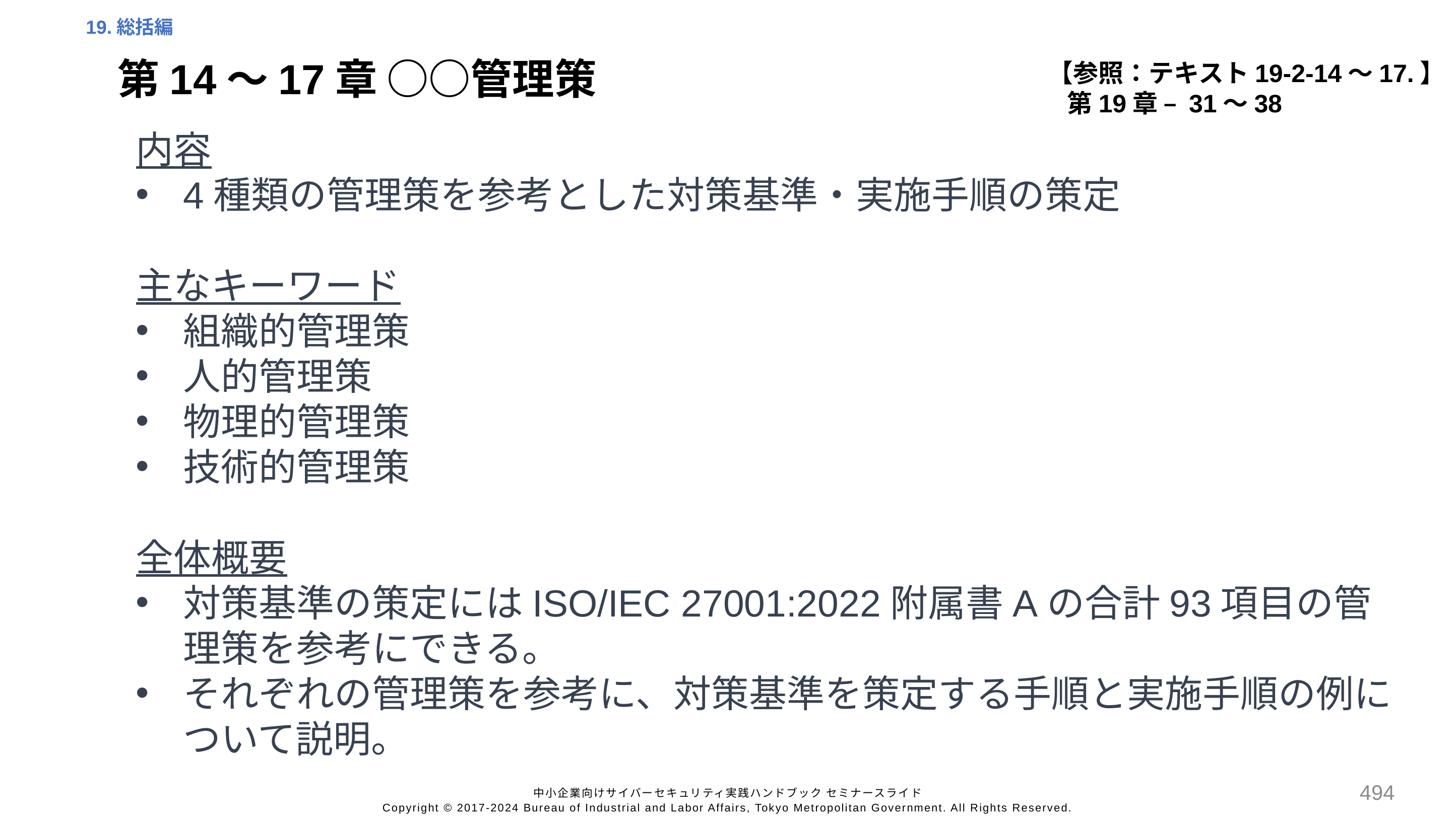

19.総括編
【参照：テキスト19-2-14～17.】
第19章 – 31～38
第14～17章 ○○管理策
内容
4種類の管理策を参考とした対策基準・実施手順の策定

主なキーワード
組織的管理策
人的管理策
物理的管理策
技術的管理策

全体概要
対策基準の策定にはISO/IEC 27001:2022附属書Aの合計93項目の管理策を参考にできる。
それぞれの管理策を参考に、対策基準を策定する手順と実施手順の例について説明。

494